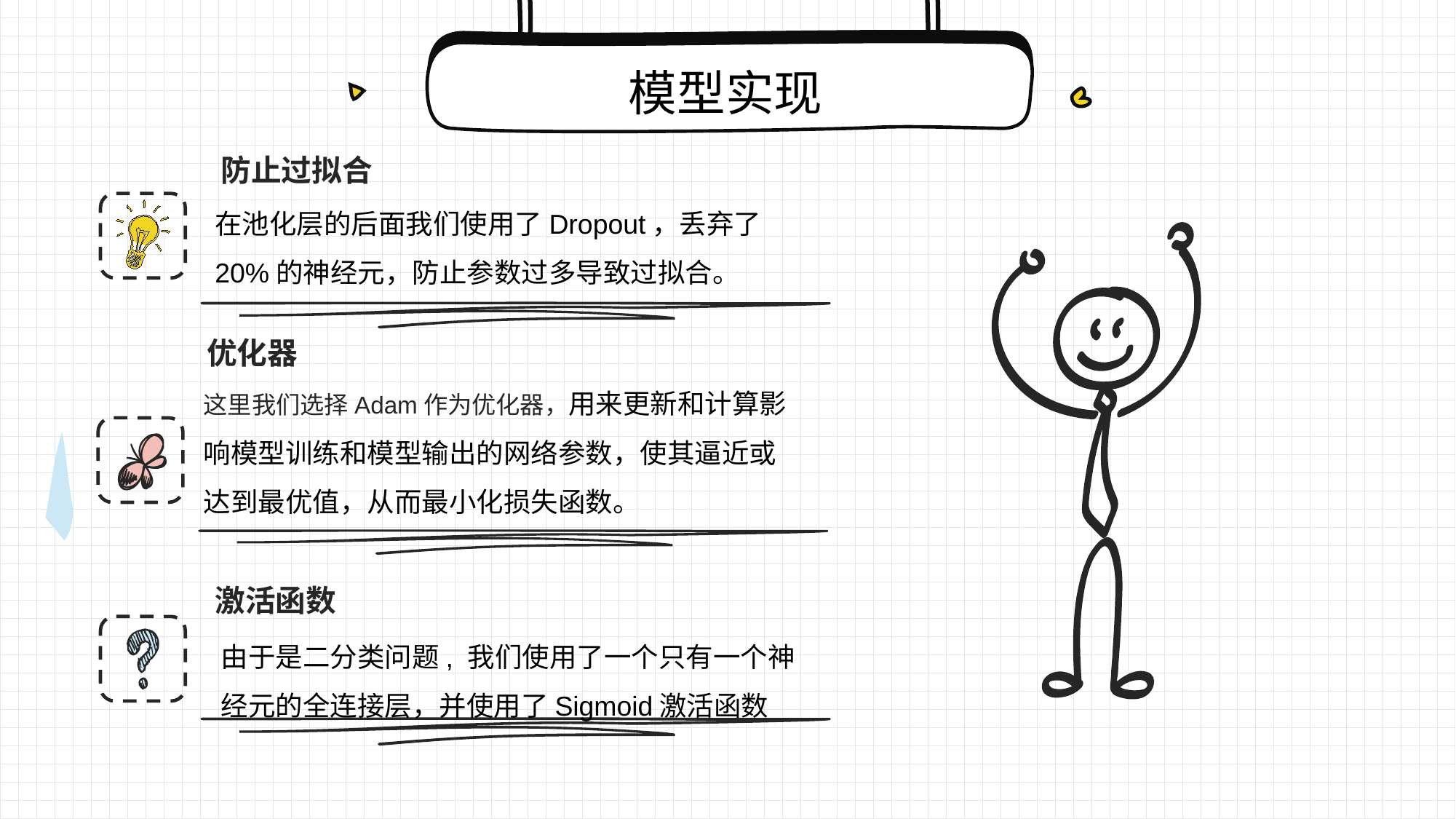

模型实现
防止过拟合
在池化层的后面我们使用了Dropout，丢弃了20%的神经元，防止参数过多导致过拟合。

优化器
这里我们选择Adam作为优化器，用来更新和计算影响模型训练和模型输出的网络参数，使其逼近或达到最优值，从而最小化损失函数。

激活函数

由于是二分类问题, 我们使用了一个只有一个神经元的全连接层，并使用了Sigmoid激活函数